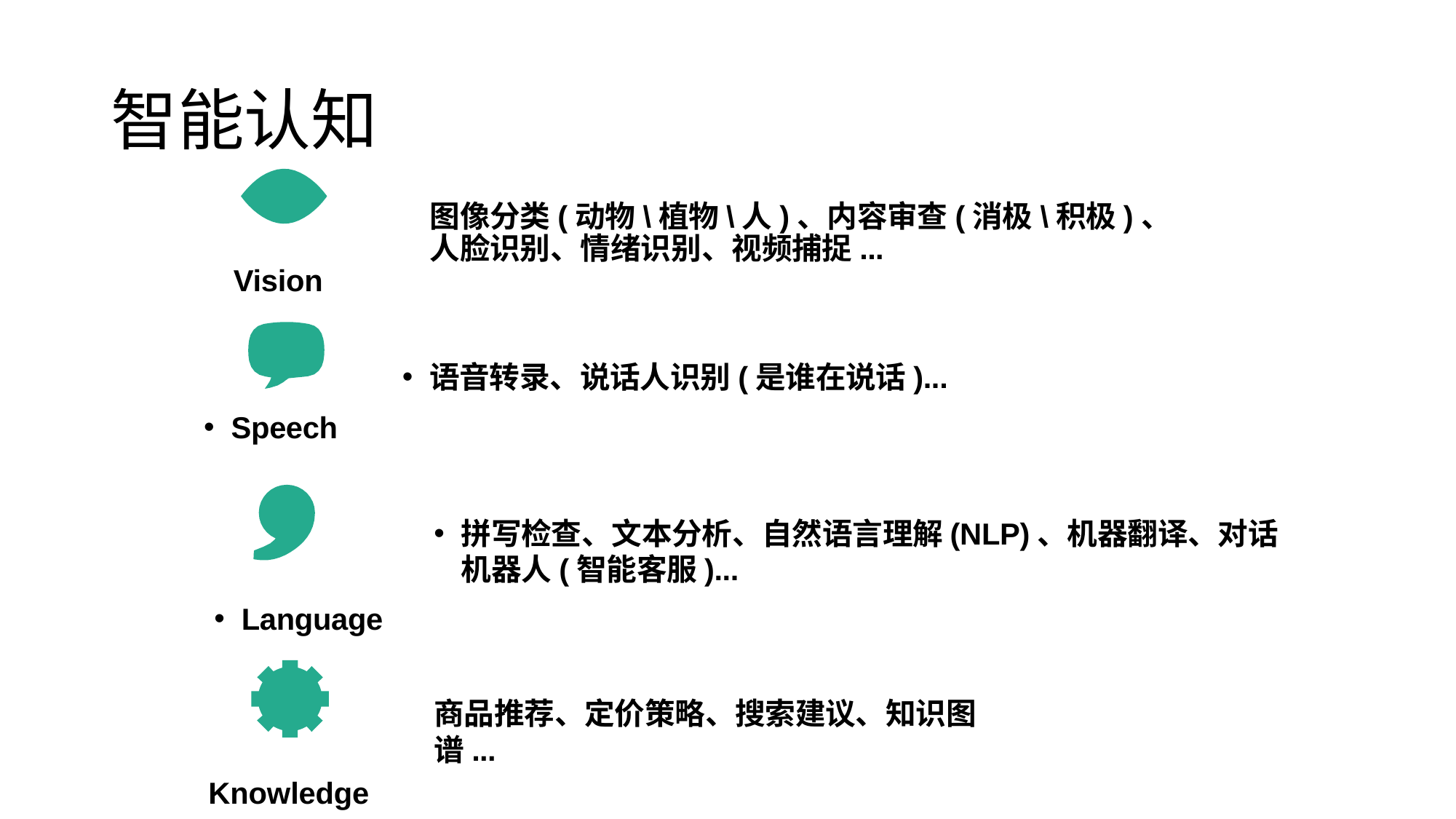

# 智能认知

图像分类(动物\植物\人)、内容审查(消极\积极)、人脸识别、情绪识别、视频捕捉...
Vision

语音转录、说话人识别(是谁在说话)...
Speech

拼写检查、文本分析、自然语言理解(NLP)、机器翻译、对话机器人(智能客服)...
Language

商品推荐、定价策略、搜索建议、知识图谱...
Knowledge